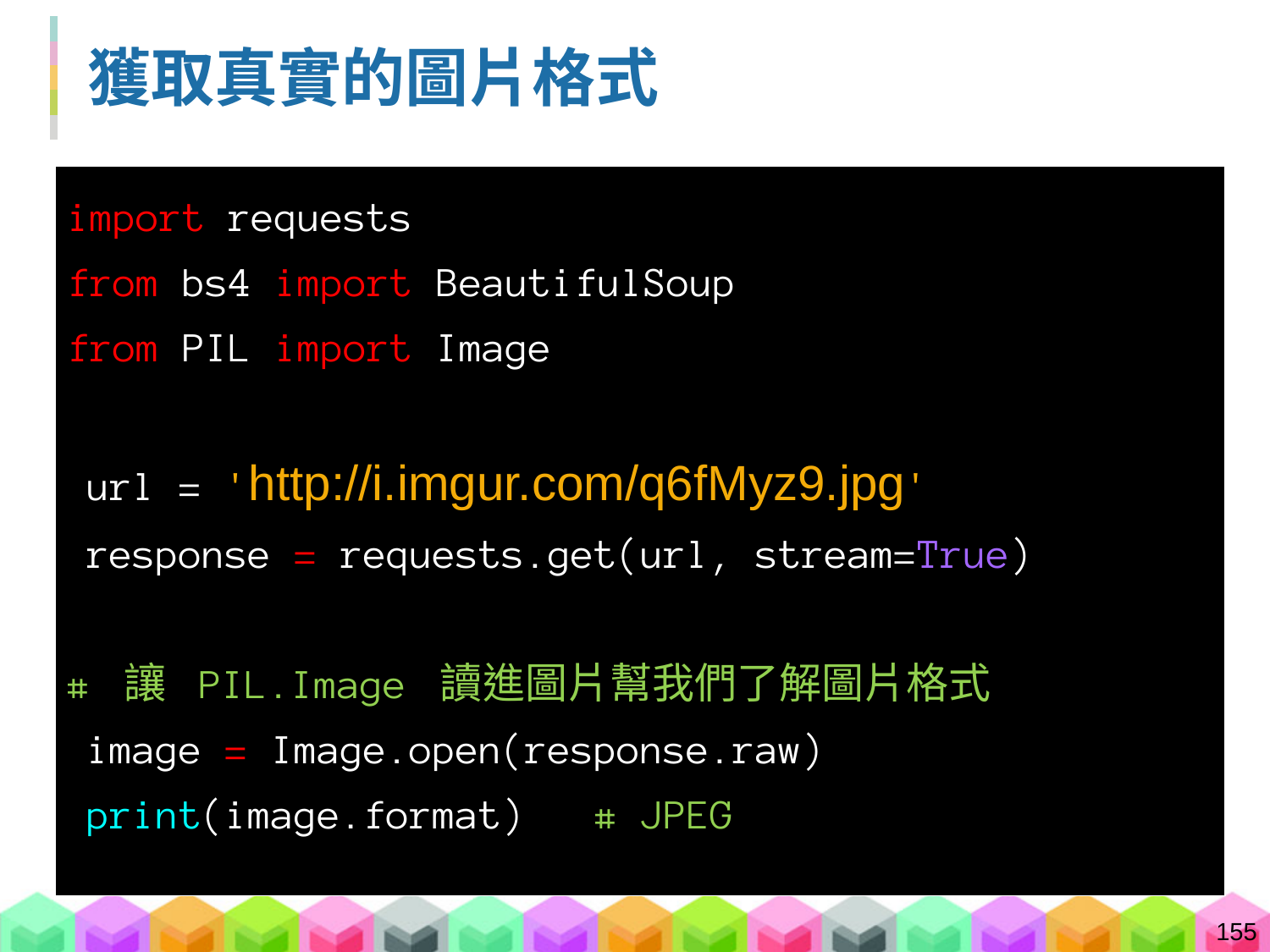

# 獲取真實的圖片格式
import requests
from bs4 import BeautifulSoup
from PIL import Image

url = 'http://i.imgur.com/q6fMyz9.jpg'
response = requests.get(url, stream=True)

# 讓 PIL.Image 讀進圖片幫我們了解圖片格式
image = Image.open(response.raw)
print(image.format)	# JPEG

155